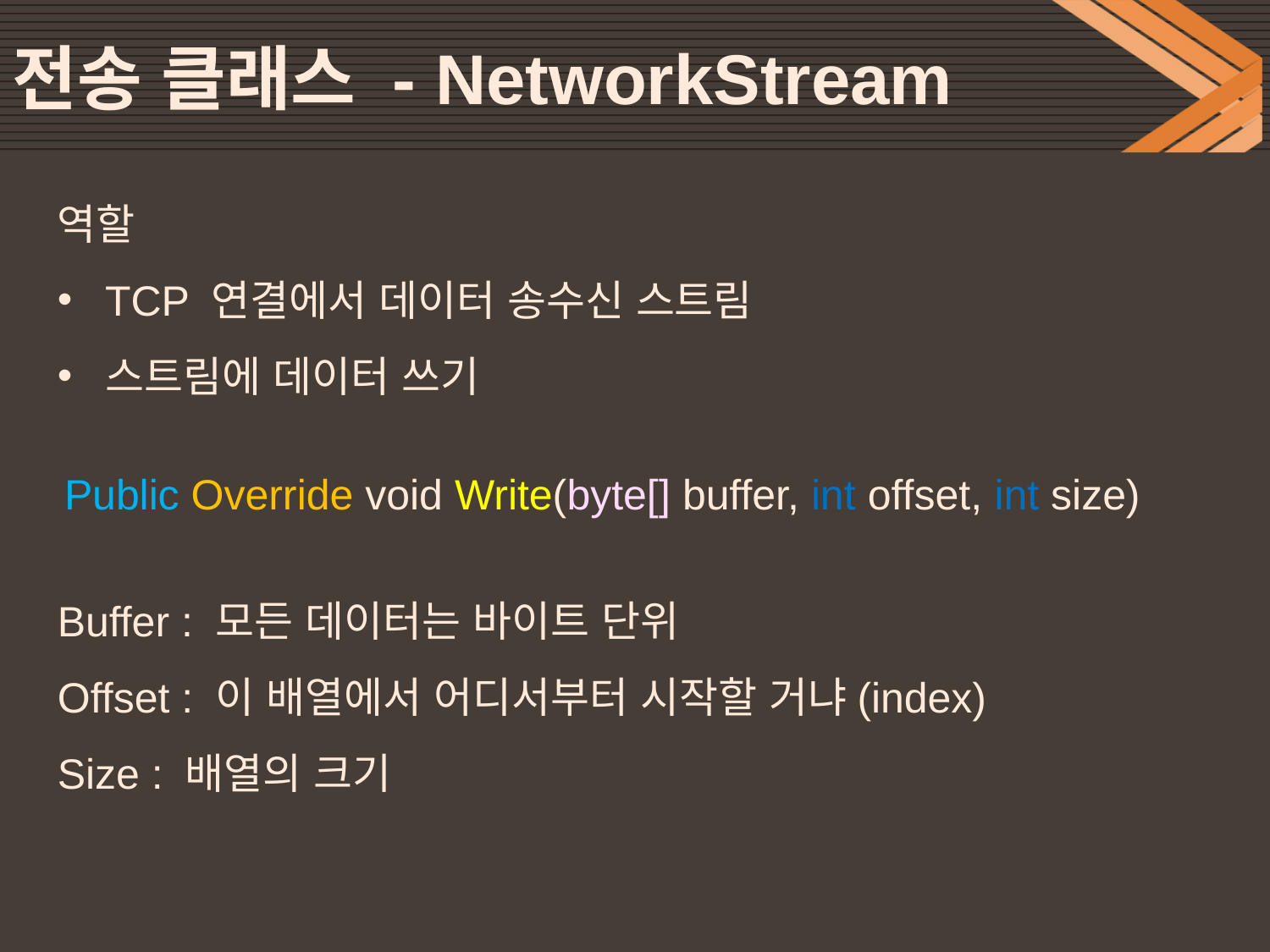

# 전송 클래스 - NetworkStream
역할
TCP 연결에서 데이터 송수신 스트림
스트림에 데이터 쓰기
 Public Override void Write(byte[] buffer, int offset, int size)
Buffer : 모든 데이터는 바이트 단위
Offset : 이 배열에서 어디서부터 시작할 거냐(index)
Size : 배열의 크기